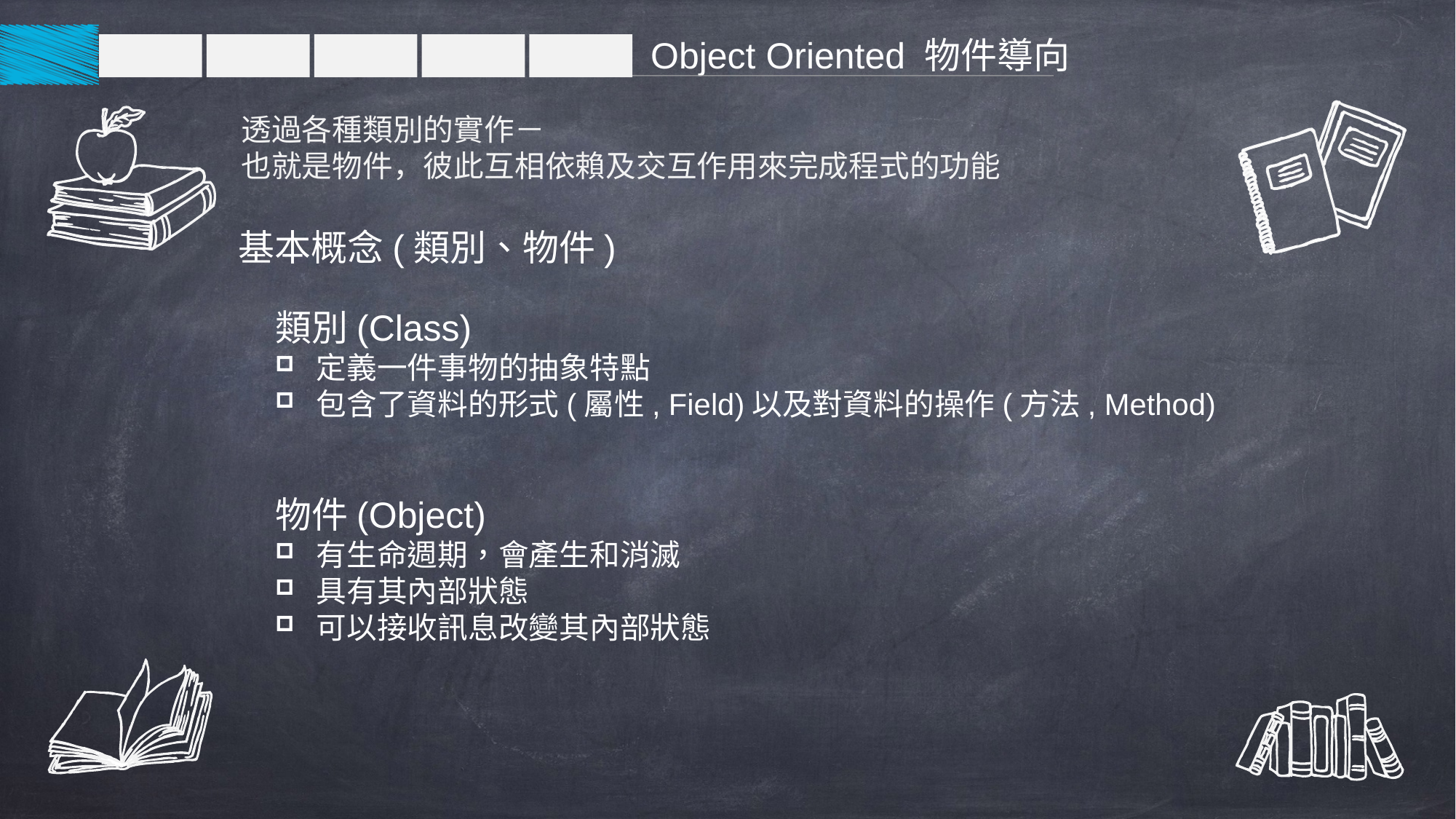

Object Oriented 物件導向

透過各種類別的實作－
也就是物件，彼此互相依賴及交互作用來完成程式的功能

基本概念(類別、物件)
類別(Class)
定義一件事物的抽象特點
包含了資料的形式(屬性, Field)以及對資料的操作(方法, Method)
物件(Object)
有生命週期，會產生和消滅
具有其內部狀態
可以接收訊息改變其內部狀態